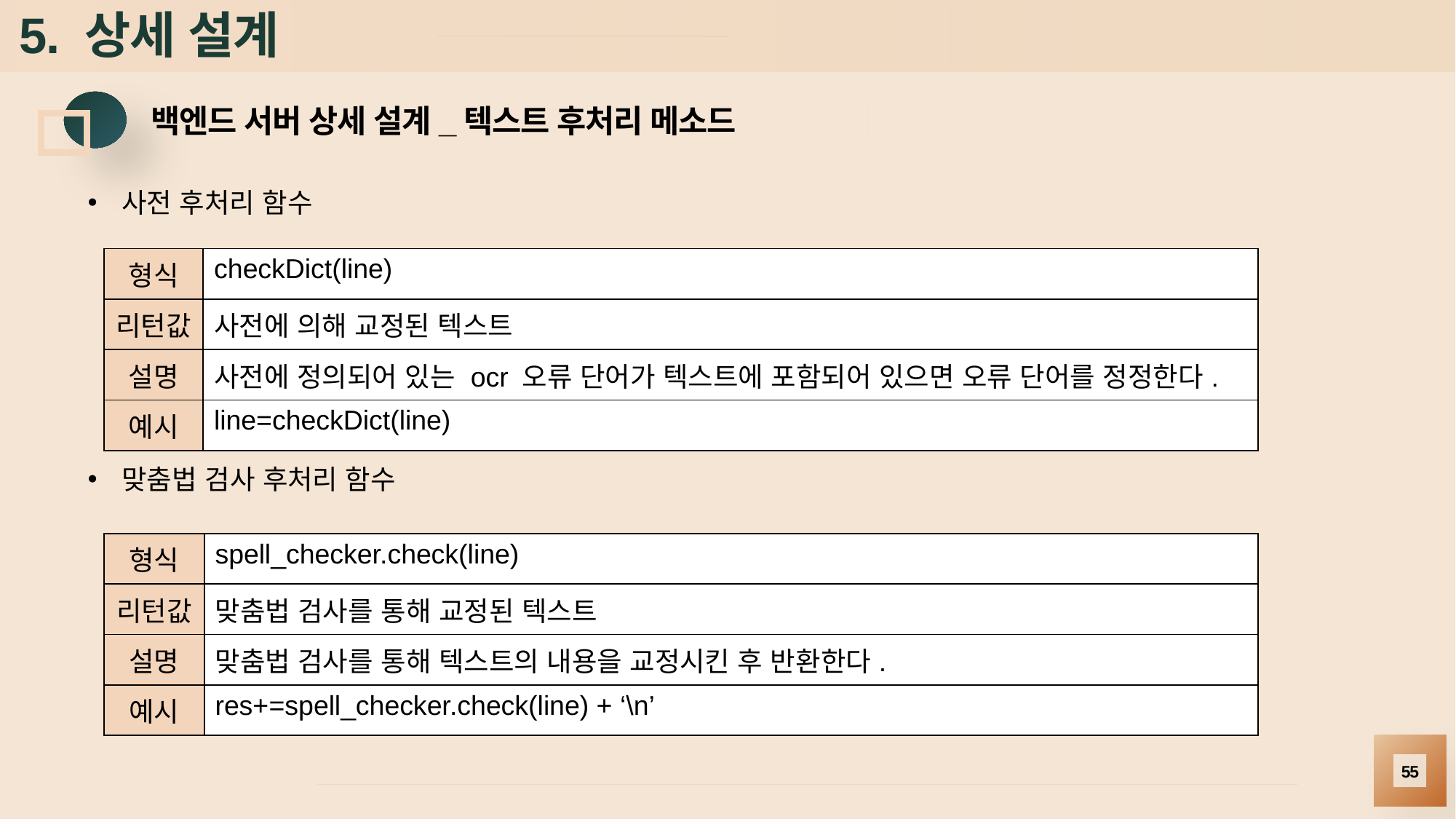

# 5. 상세 설계

백엔드 서버 상세 설계_텍스트 후처리 메소드

사전 후처리 함수
| 형식 | checkDict(line) |
| --- | --- |
| 리턴값 | 사전에 의해 교정된 텍스트 |
| 설명 | 사전에 정의되어 있는 ocr 오류 단어가 텍스트에 포함되어 있으면 오류 단어를 정정한다. |
| 예시 | line=checkDict(line) |
맞춤법 검사 후처리 함수
| 형식 | spell\_checker.check(line) |
| --- | --- |
| 리턴값 | 맞춤법 검사를 통해 교정된 텍스트 |
| 설명 | 맞춤법 검사를 통해 텍스트의 내용을 교정시킨 후 반환한다. |
| 예시 | res+=spell\_checker.check(line) + ‘\n’ |
55